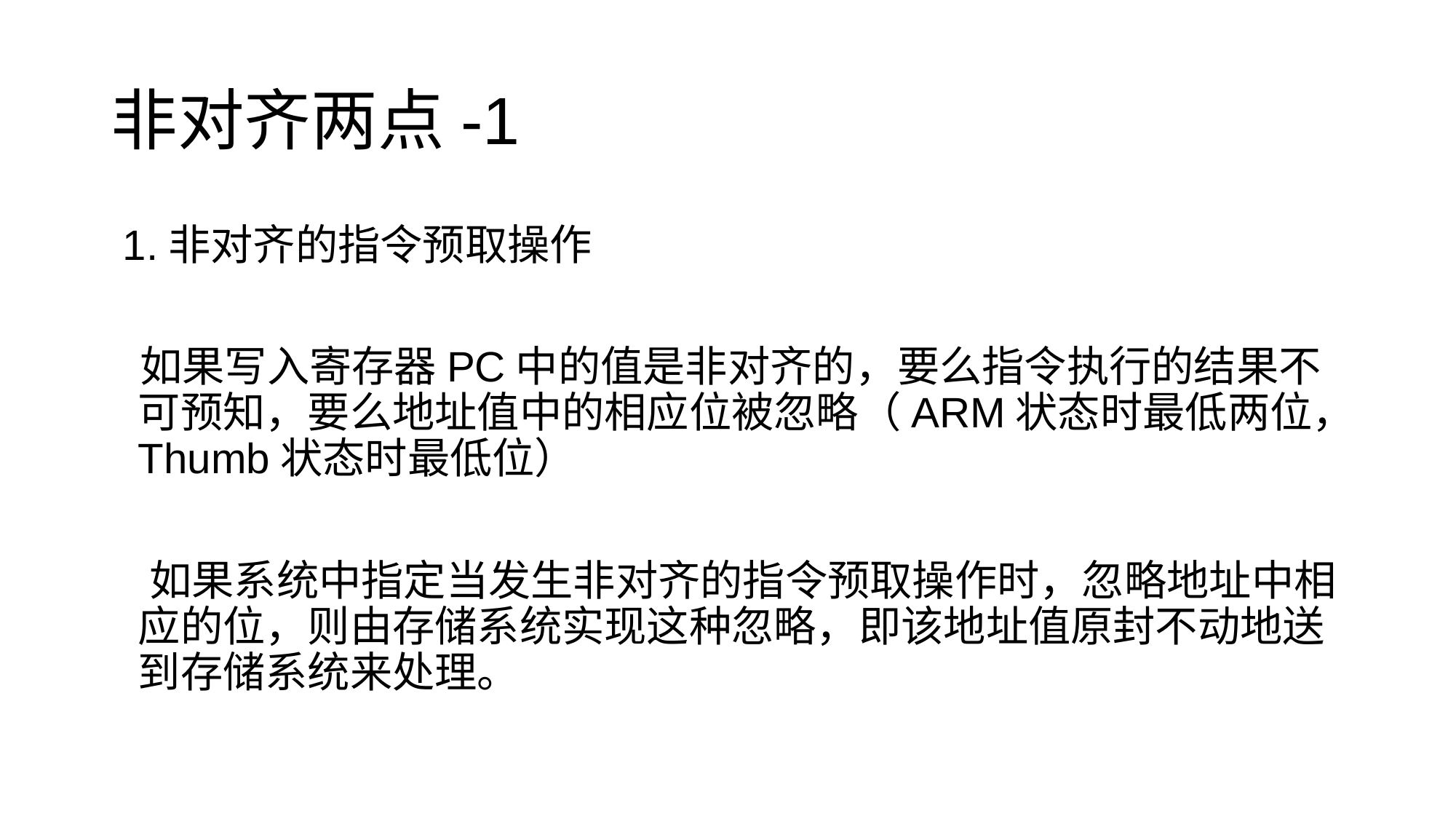

# 非对齐两点-1
 1.非对齐的指令预取操作

  如果写入寄存器PC中的值是非对齐的，要么指令执行的结果不可预知，要么地址值中的相应位被忽略（ARM状态时最低两位，Thumb状态时最低位）

   如果系统中指定当发生非对齐的指令预取操作时，忽略地址中相应的位，则由存储系统实现这种忽略，即该地址值原封不动地送到存储系统来处理。